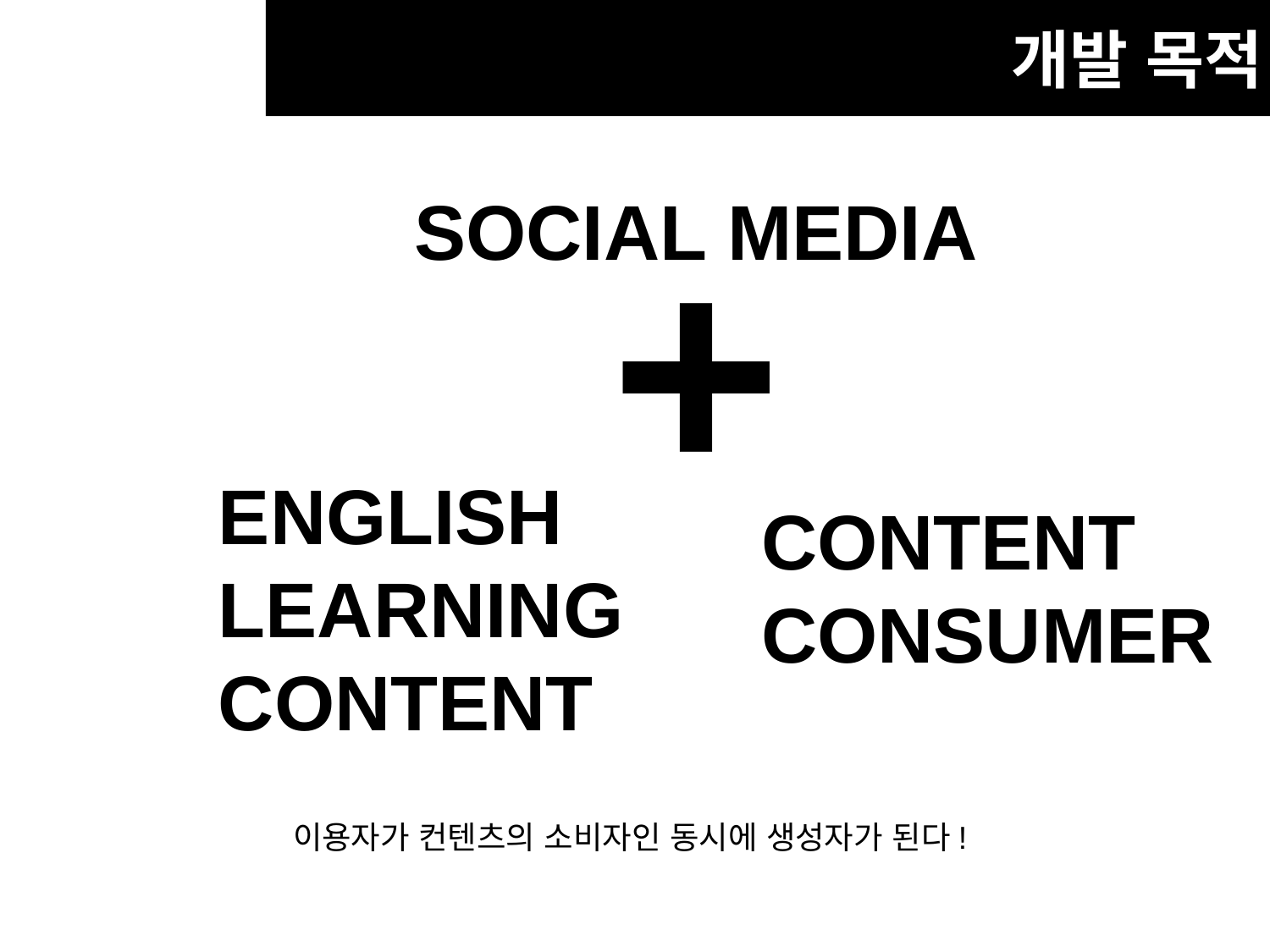

개발 목적
SOCIAL MEDIA
+
ENGLISH
LEARNING
CONTENT
CONTENT
CONSUMER
이용자가 컨텐츠의 소비자인 동시에 생성자가 된다!